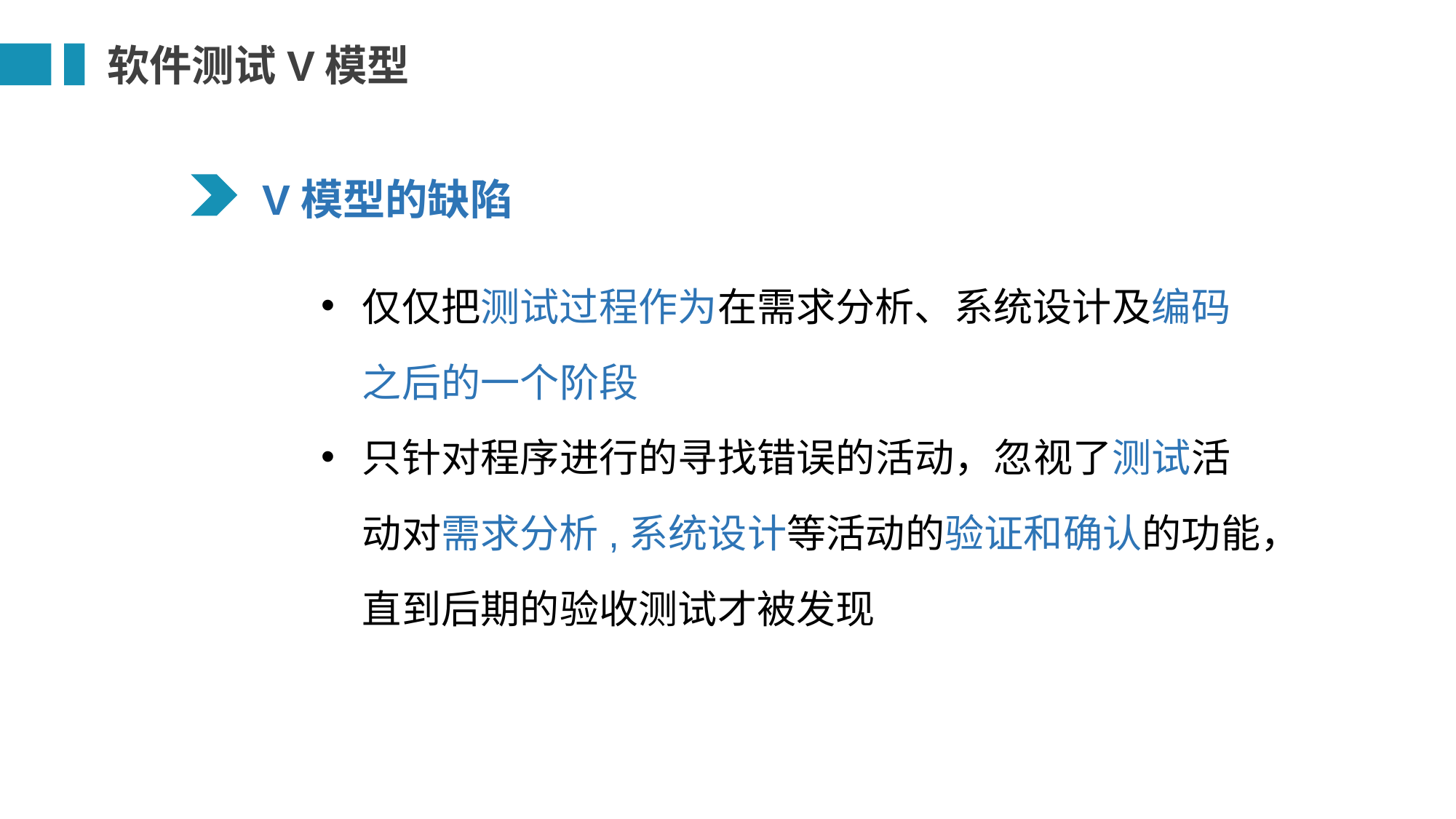

软件测试V模型

V模型的缺陷
仅仅把测试过程作为在需求分析、系统设计及编码之后的一个阶段
只针对程序进行的寻找错误的活动，忽视了测试活动对需求分析,系统设计等活动的验证和确认的功能，直到后期的验收测试才被发现
74